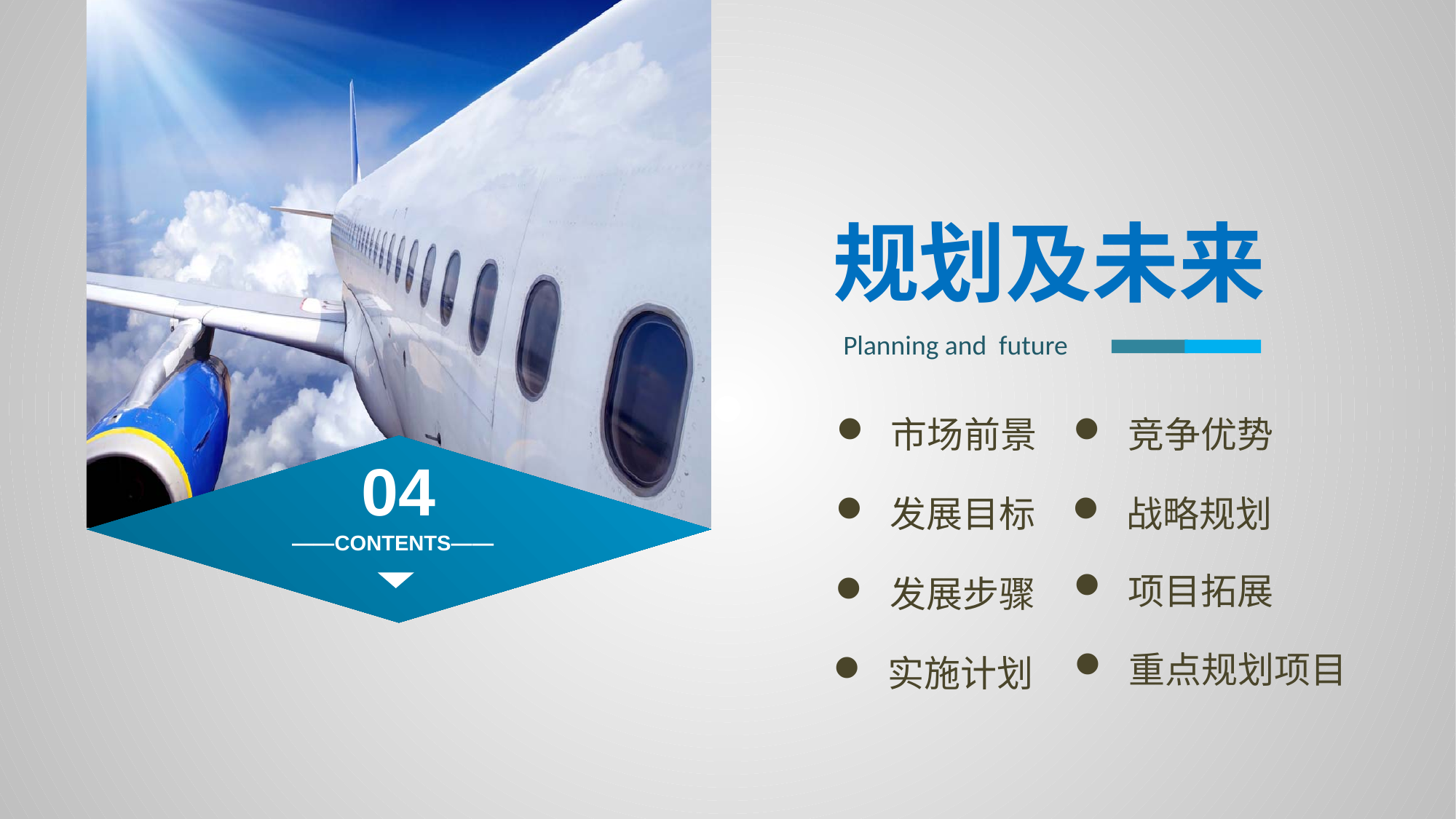

规划及未来
Planning and  future

市场前景
竞争优势

04
——CONTENTS——

发展目标
战略规划
项目拓展
发展步骤
重点规划项目
实施计划